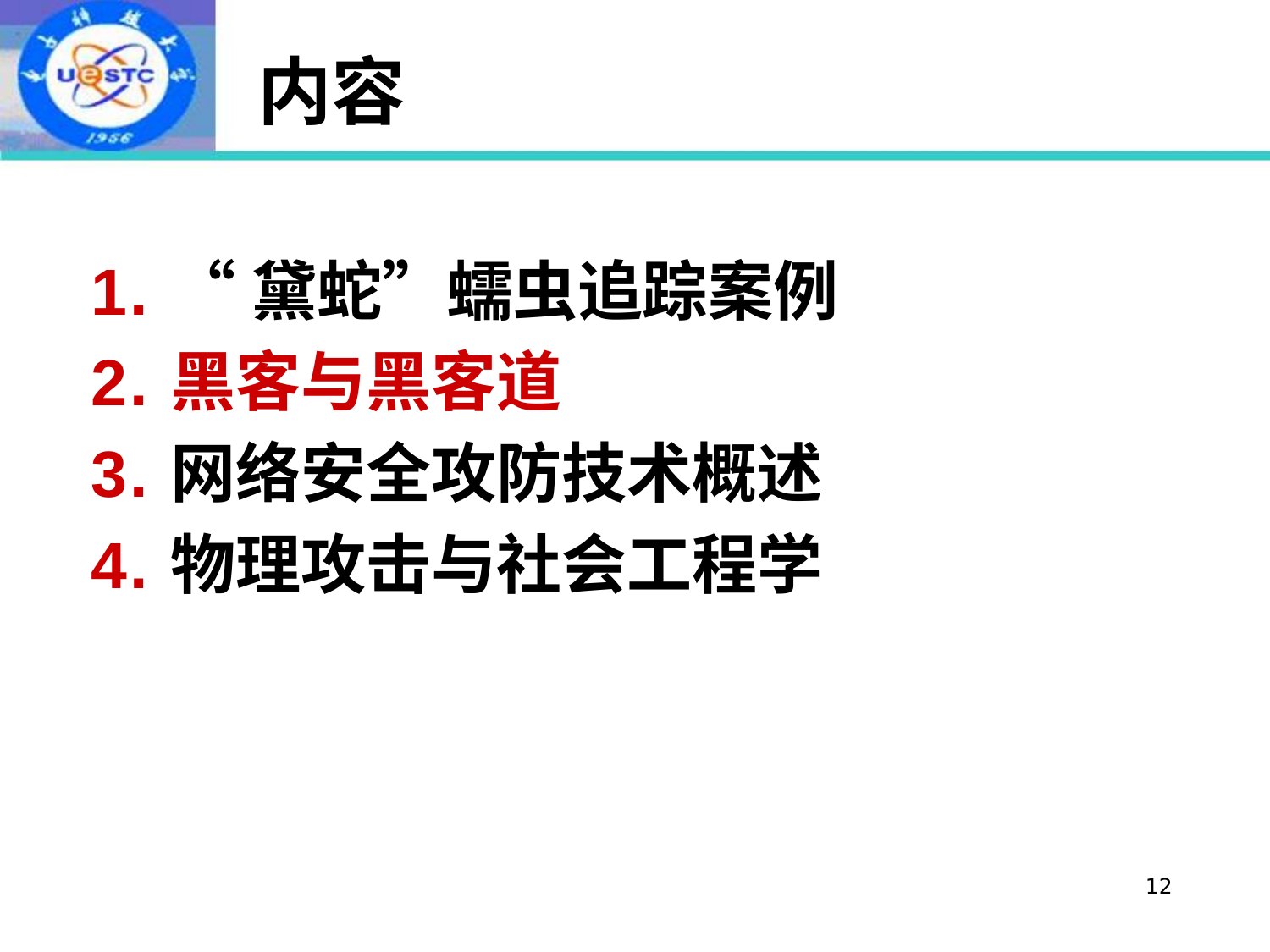

# 内容
“黛蛇”蠕虫追踪案例
黑客与黑客道
网络安全攻防技术概述
物理攻击与社会工程学

12